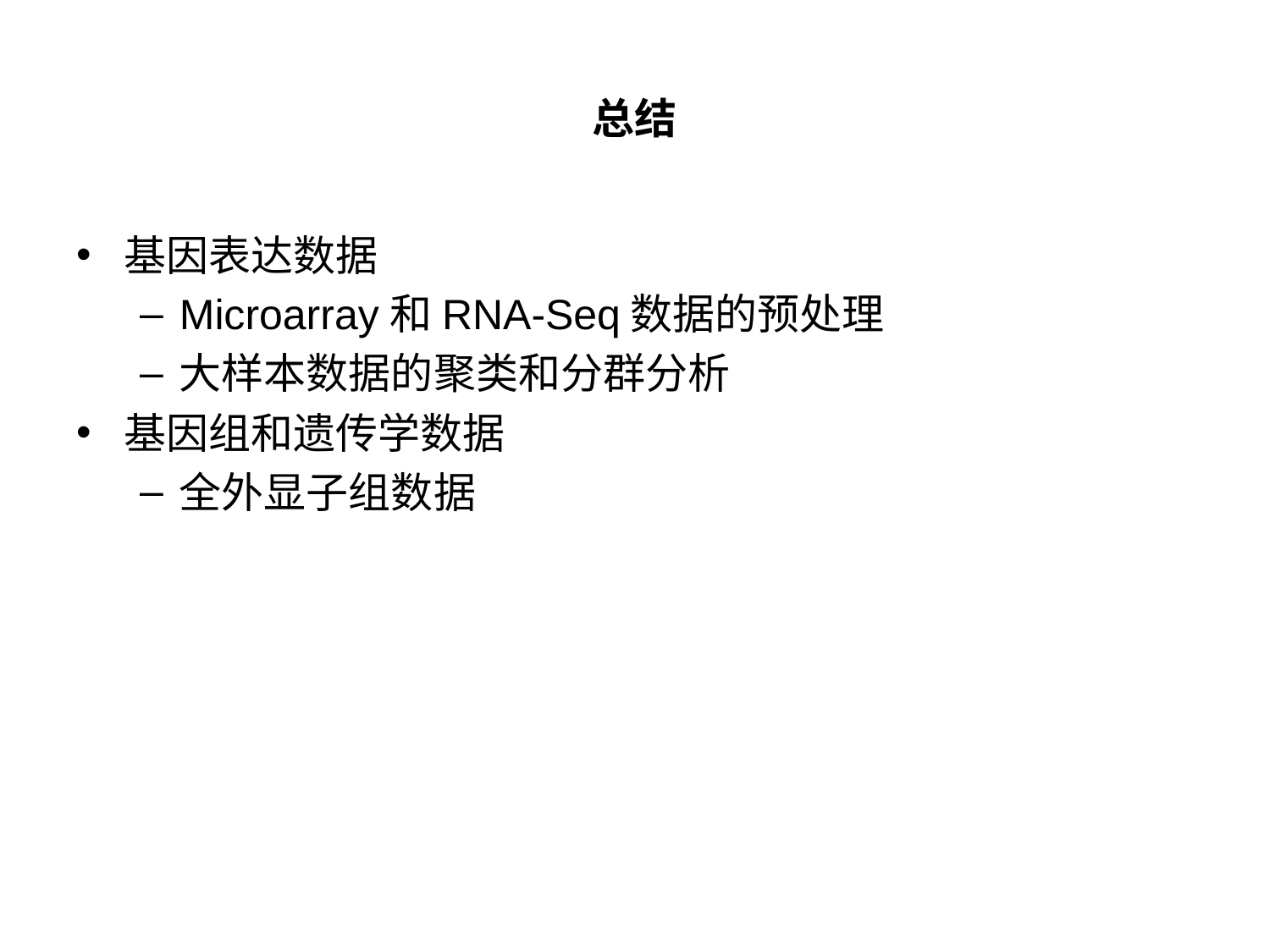

# 总结
基因表达数据
Microarray和RNA-Seq数据的预处理
大样本数据的聚类和分群分析
基因组和遗传学数据
全外显子组数据